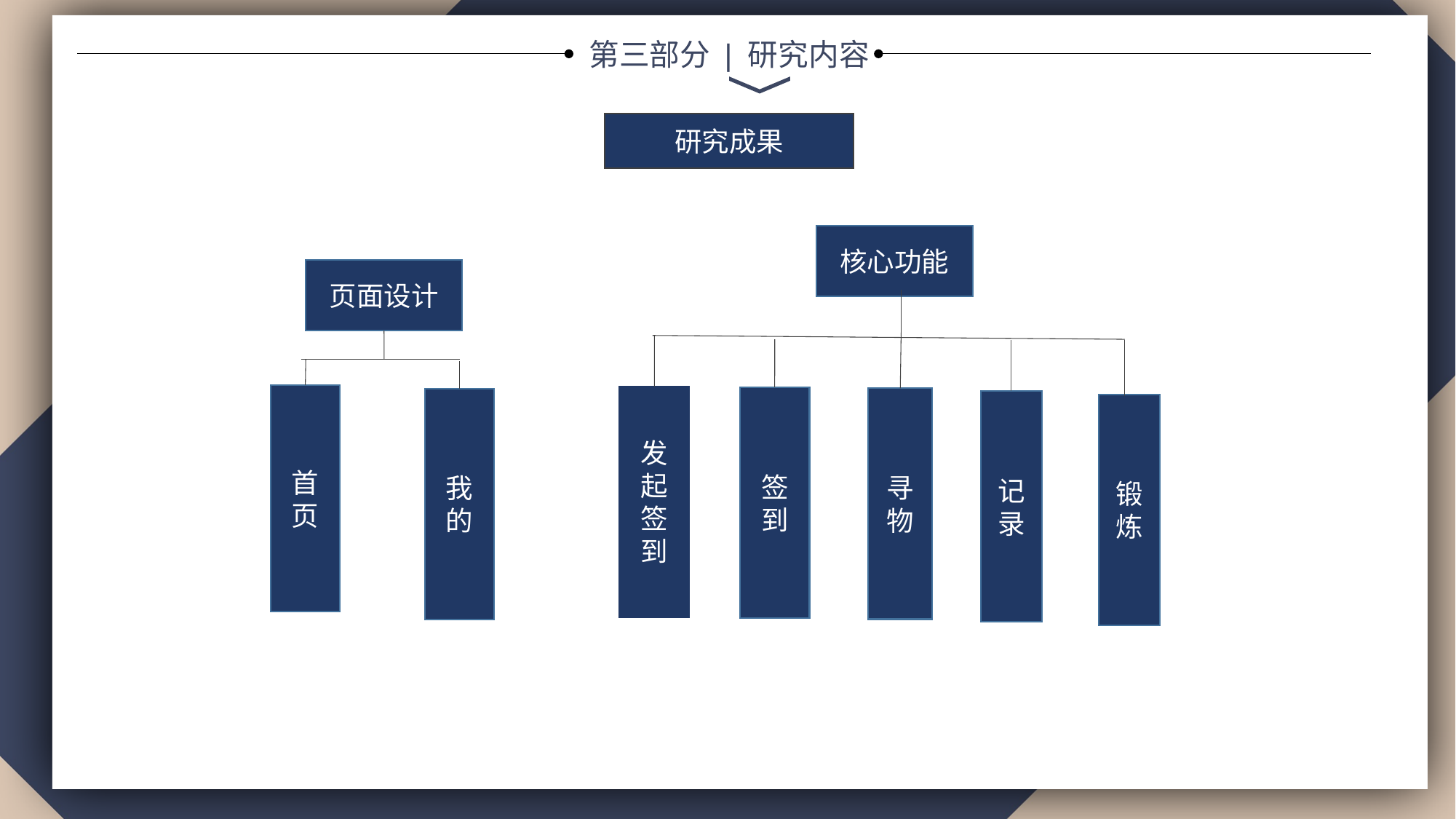

第三部分 | 研究内容

研究成果
添加标题
核心功能

页面设计

首
页
发
起
签
到
签
到
寻
物
我
的
记
录
锻
炼
添加标题